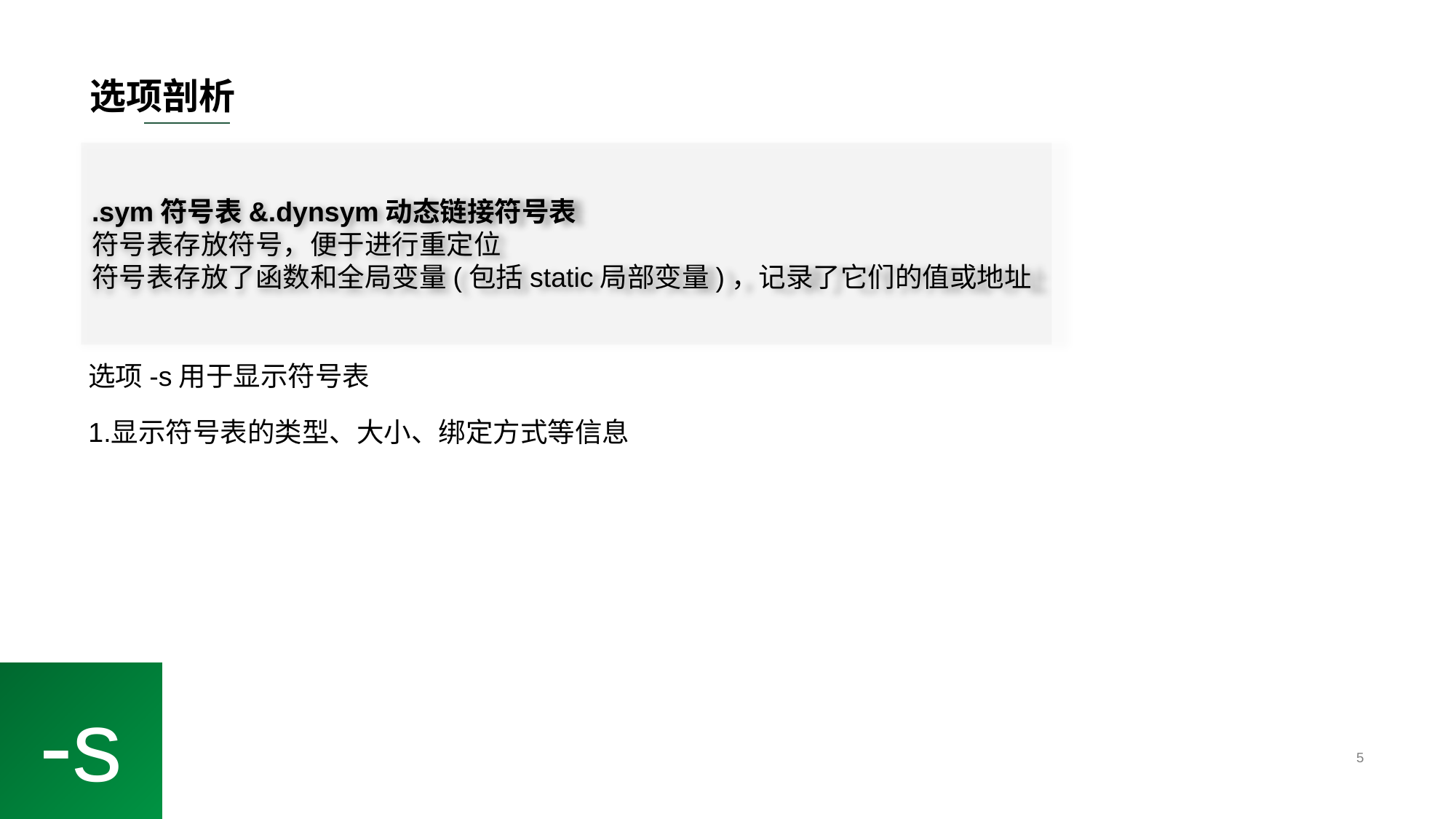

# 选项剖析
.sym符号表&.dynsym动态链接符号表
符号表存放符号，便于进行重定位
符号表存放了函数和全局变量(包括static局部变量)，记录了它们的值或地址
选项-s用于显示符号表

显示符号表的类型、大小、绑定方式等信息
-s
5